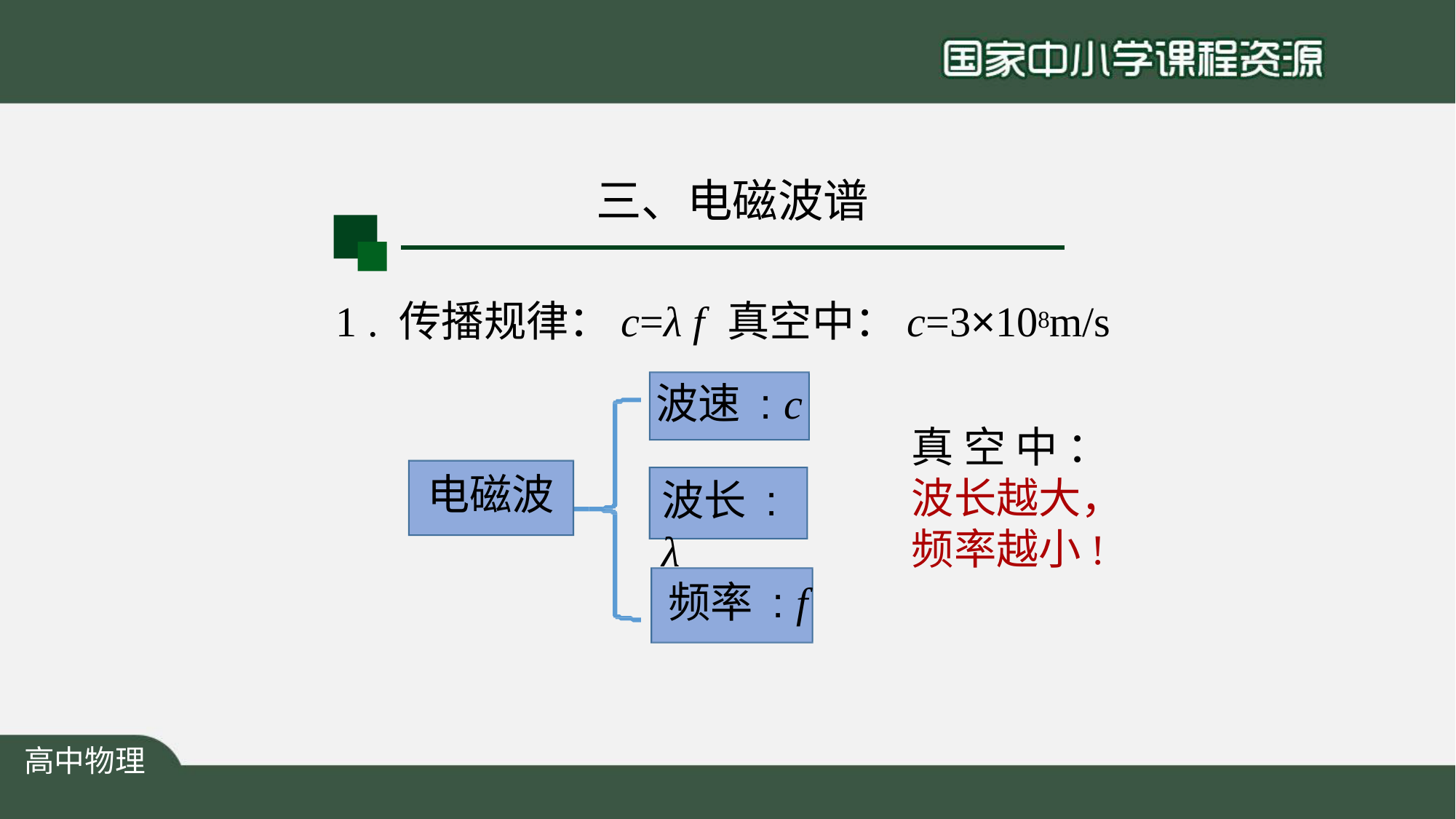

# 三、电磁波谱

1 . 传播规律：c=λ f	真空中：c=3×108m/s
波速 : c

真 空 中 ：  波长越大， 频率越小!

电磁波

波长 : λ

频率 : f
高中物理